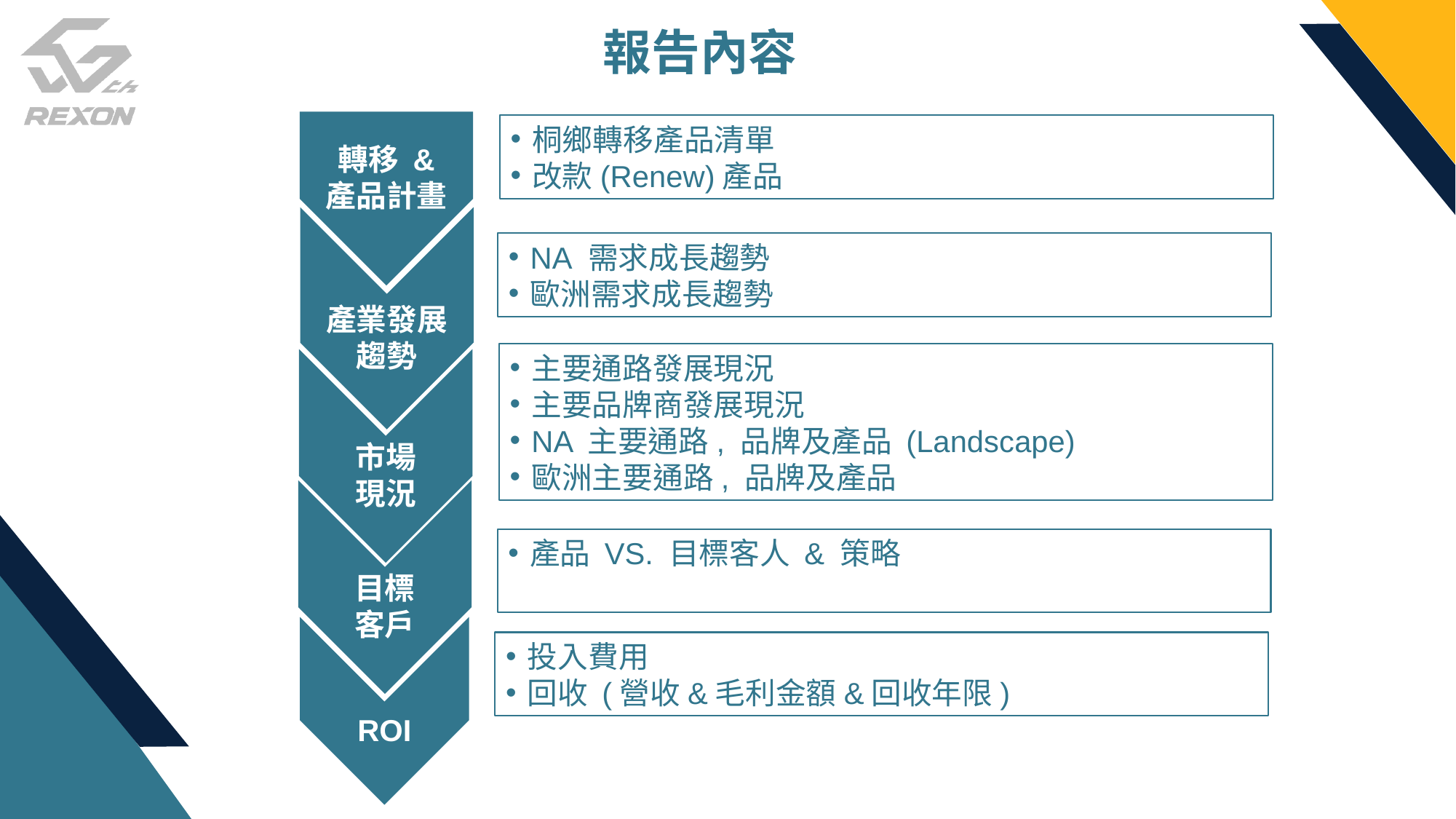

報告內容
轉移 &
產品計畫
桐鄉轉移產品清單
改款(Renew)產品

產業發展
趨勢
NA 需求成長趨勢
歐洲需求成長趨勢
主要通路發展現況
主要品牌商發展現況
NA 主要通路, 品牌及產品 (Landscape)
歐洲主要通路, 品牌及產品

市場
現況
                  目標
客戶
產品 VS. 目標客人 & 策略

                  ROI
投入費用
回收 (營收&毛利金額&回收年限)